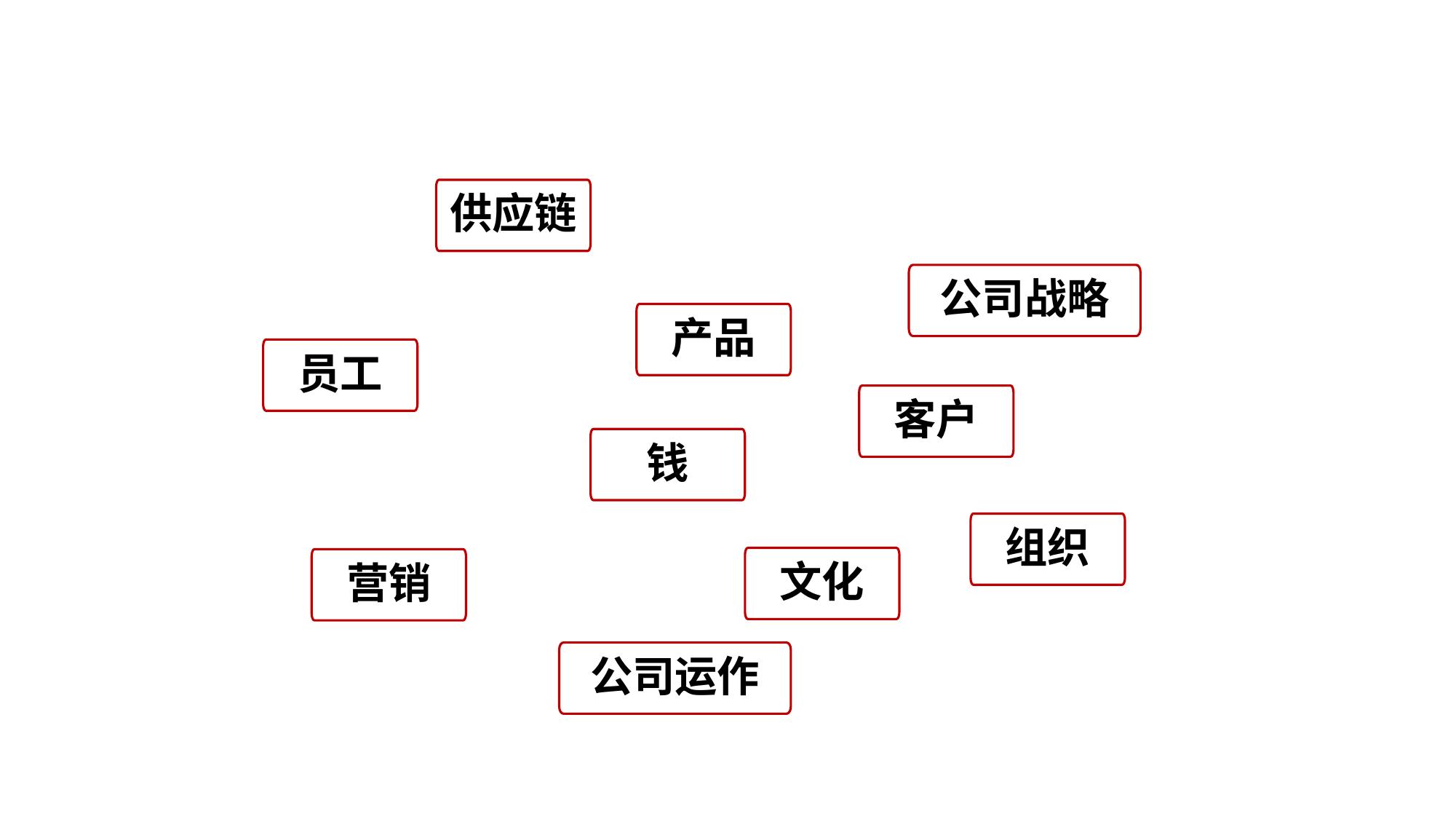

供应链
公司战略
产品
员工
客户
钱
组织
文化
营销
公司运作